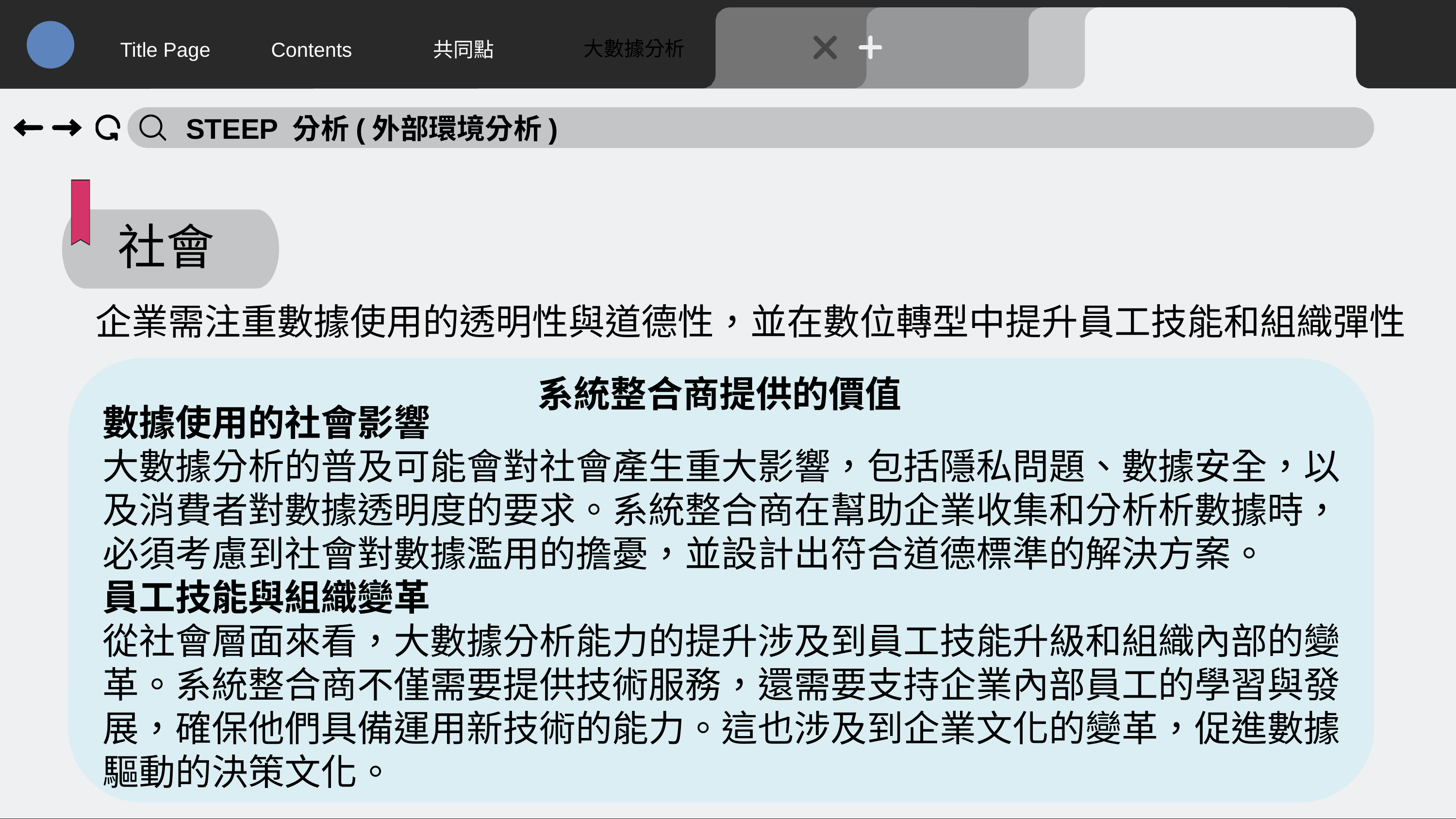

大數據分析
Title Page
Contents
共同點

STEEP 分析(外部環境分析)

社會
企業需注重數據使用的透明性與道德性，並在數位轉型中提升員工技能和組織彈性

系統整合商提供的價值
數據使用的社會影響
大數據分析的普及可能會對社會產生重大影響，包括隱私問題、數據安全，以及消費者對數據透明度的要求。系統整合商在幫助企業收集和分析析數據時，必須考慮到社會對數據濫用的擔憂，並設計出符合道德標準的解決方案。
員工技能與組織變革
從社會層面來看，大數據分析能力的提升涉及到員工技能升級和組織內部的變革。系統整合商不僅需要提供技術服務，還需要支持企業內部員工的學習與發展，確保他們具備運用新技術的能力。這也涉及到企業文化的變革，促進數據驅動的決策文化。
17